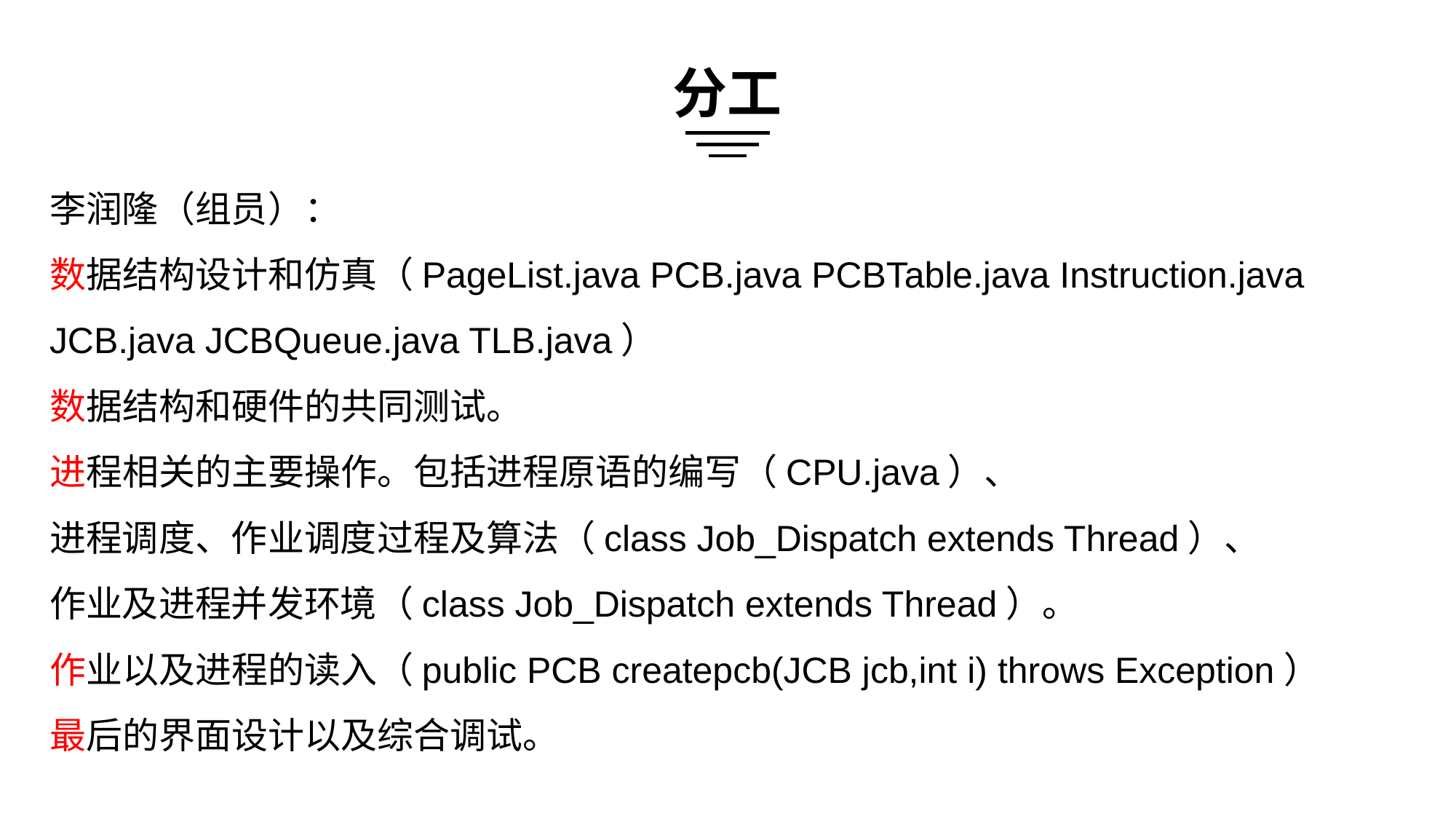

分工
李润隆（组员）：
数据结构设计和仿真（PageList.java PCB.java PCBTable.java Instruction.java
JCB.java JCBQueue.java TLB.java）
数据结构和硬件的共同测试。
进程相关的主要操作。包括进程原语的编写（CPU.java）、
进程调度、作业调度过程及算法（class Job_Dispatch extends Thread）、
作业及进程并发环境（class Job_Dispatch extends Thread）。
作业以及进程的读入（public PCB createpcb(JCB jcb,int i) throws Exception）
最后的界面设计以及综合调试。